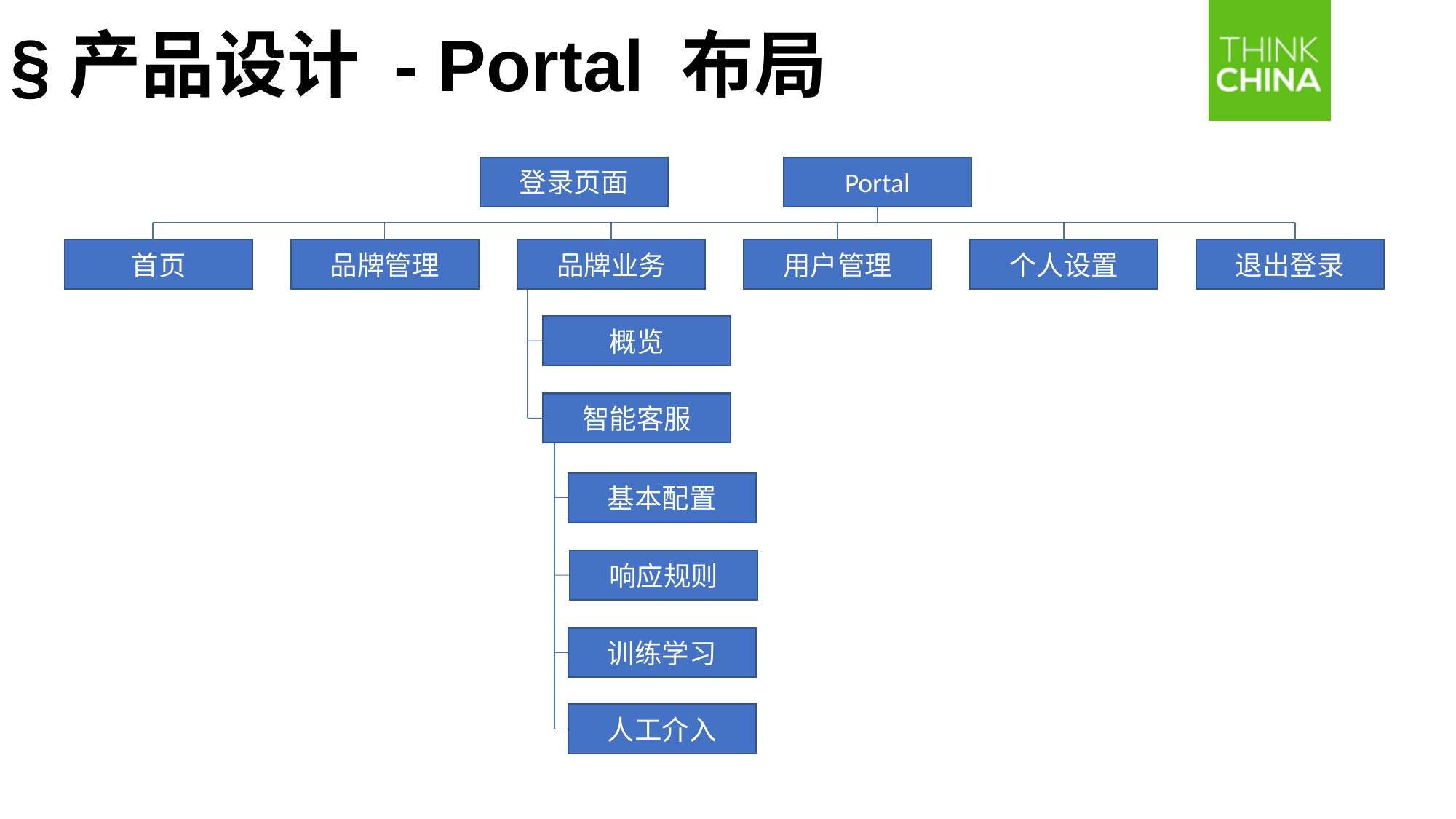

§产品设计 - Portal 布局
登录页面
Portal
首页
品牌管理
品牌业务
用户管理
个人设置
退出登录
概览
智能客服
基本配置
响应规则
训练学习
人工介入